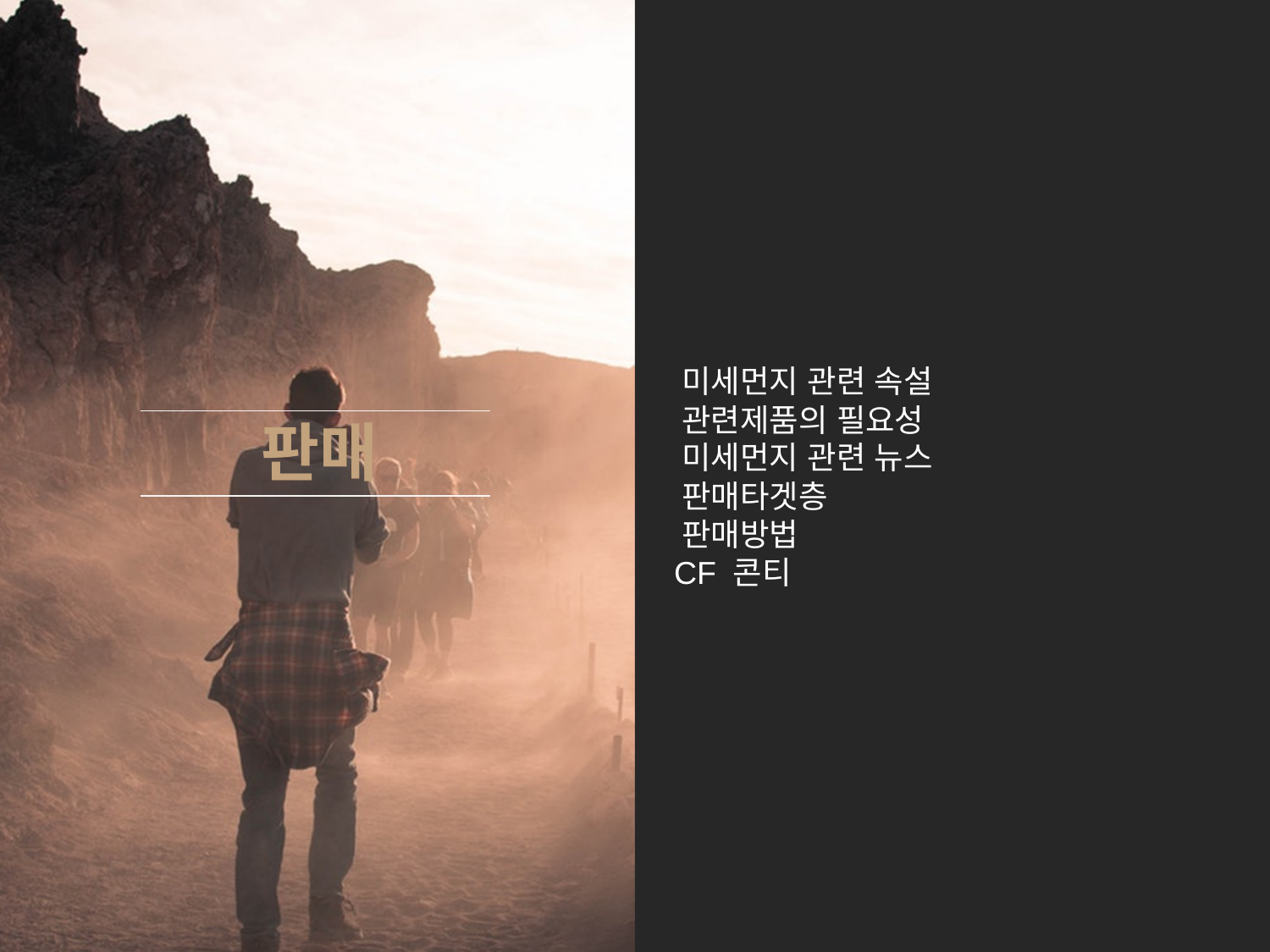

미세먼지 관련 속설
   관련제품의 필요성
   미세먼지 관련 뉴스
   판매타겟층
   판매방법
   CF 콘티

판매